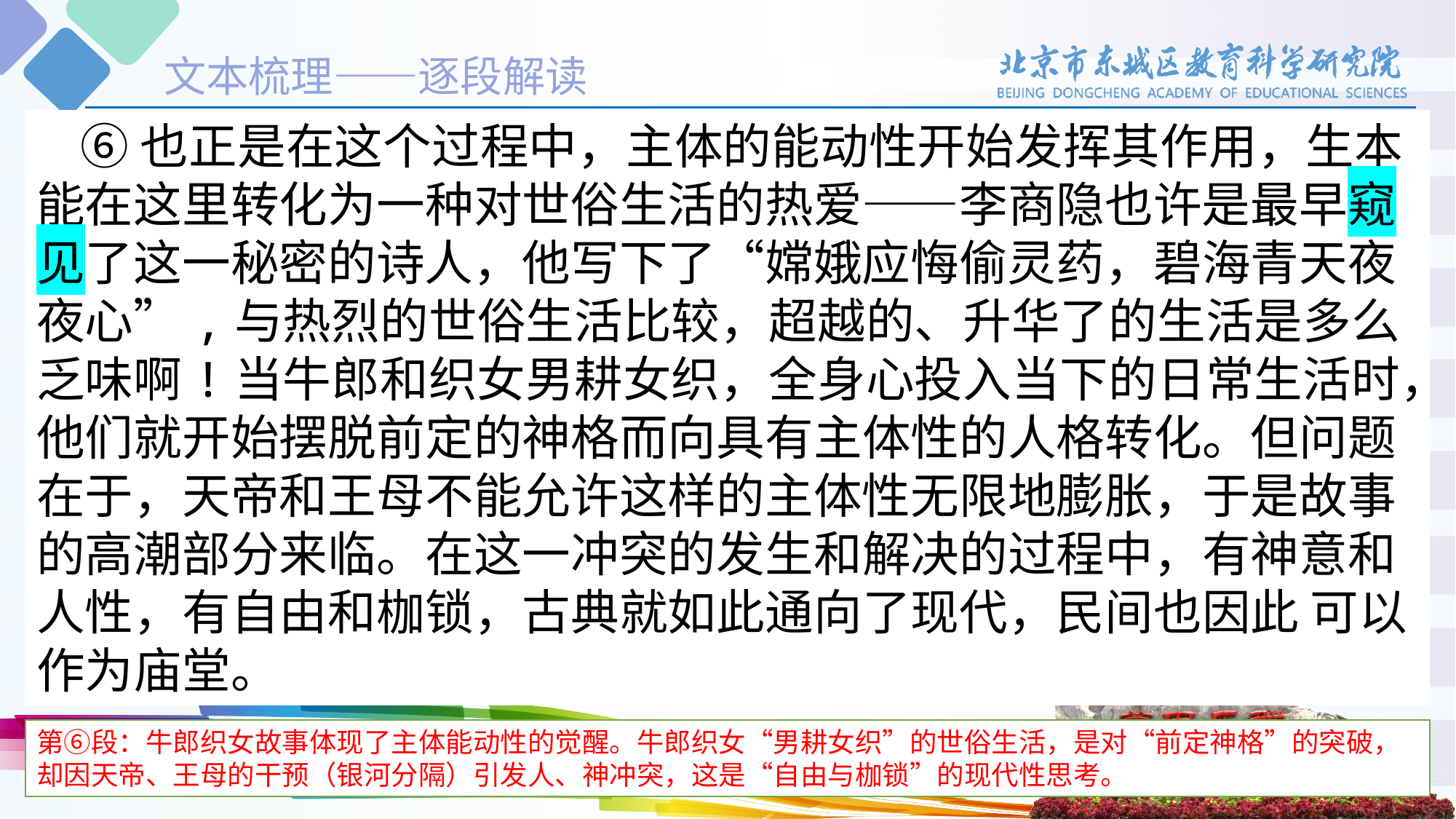

文本梳理——逐段解读
    ⑥也正是在这个过程中，主体的能动性开始发挥其作用，生本能在这里转化为一种对世俗生活的热爱——李商隐也许是最早窥见了这一秘密的诗人，他写下了“嫦娥应悔偷灵药，碧海青天夜夜心”,与热烈的世俗生活比较，超越的、升华了的生活是多么乏味啊!当牛郎和织女男耕女织，全身心投入当下的日常生活时，他们就开始摆脱前定的神格而向具有主体性的人格转化。但问题在于，天帝和王母不能允许这样的主体性无限地膨胀，于是故事的高潮部分来临。在这一冲突的发生和解决的过程中，有神意和人性，有自由和枷锁，古典就如此通向了现代，民间也因此 可以作为庙堂。
第⑥段：牛郎织女故事体现了主体能动性的觉醒。牛郎织女“男耕女织”的世俗生活，是对“前定神格”的突破，却因天帝、王母的干预（银河分隔）引发人、神冲突，这是“自由与枷锁”的现代性思考。